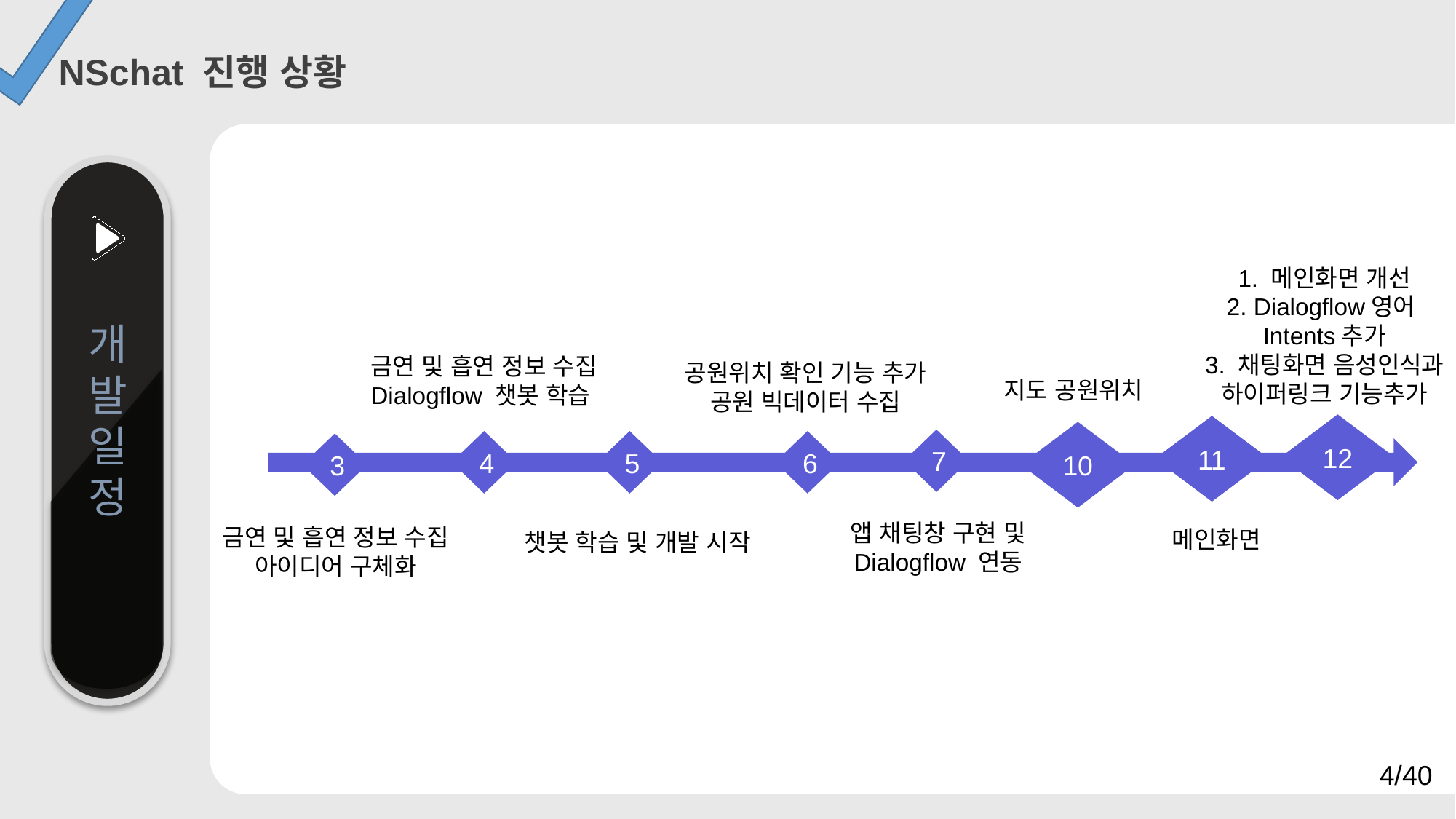

NSchat 진행 상황

1. 메인화면 개선
2. Dialogflow영어
Intents추가
3. 채팅화면 음성인식과 하이퍼링크 기능추가
개발일정
금연 및 흡연 정보 수집
Dialogflow 챗봇 학습
공원위치 확인 기능 추가
공원 빅데이터 수집

지도 공원위치
12
11
10
7
4
5
6
3

앱 채팅창 구현 및 Dialogflow 연동
금연 및 흡연 정보 수집
아이디어 구체화
메인화면
챗봇 학습 및 개발 시작
4/40